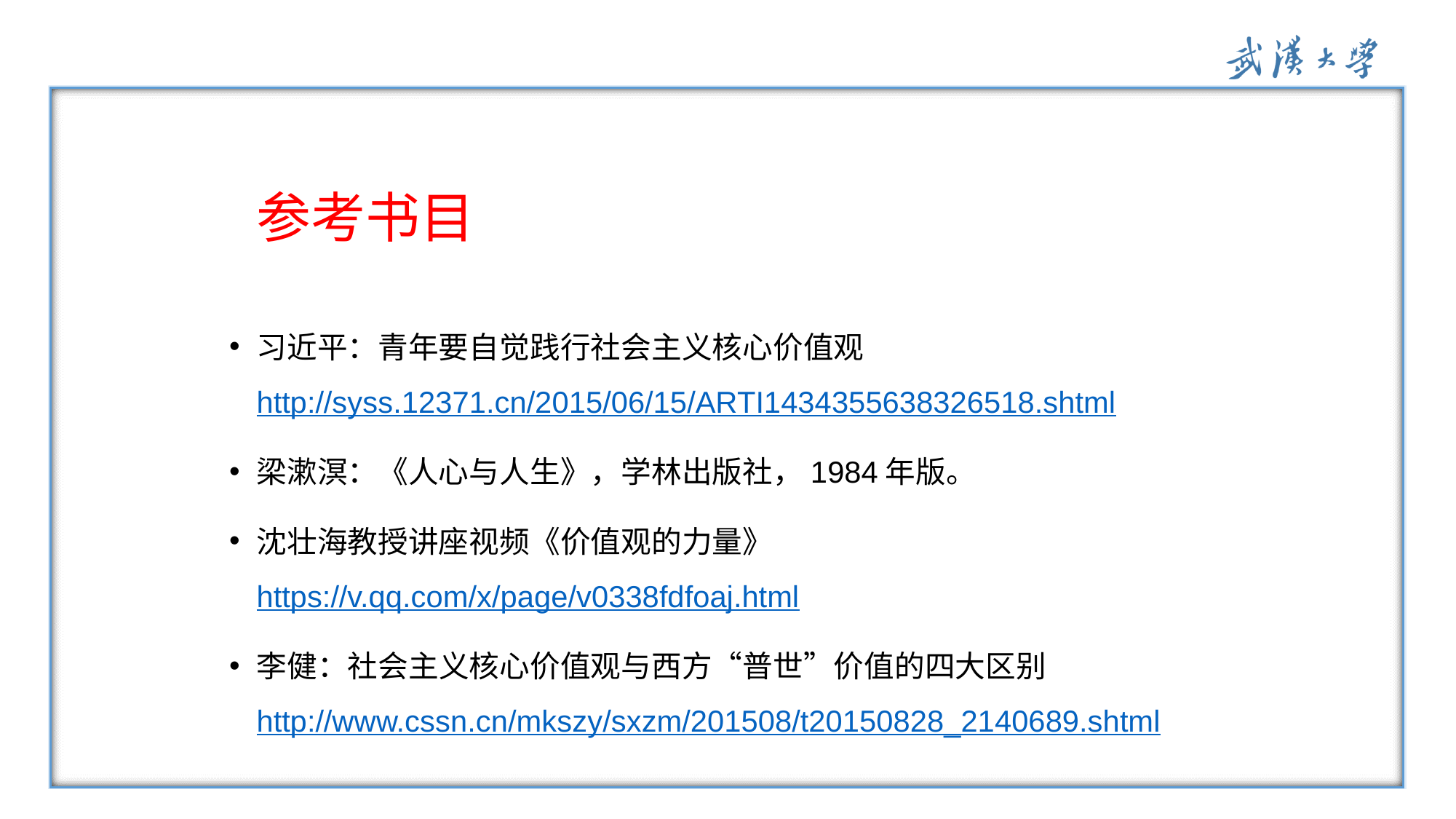

参考书目
习近平：青年要自觉践行社会主义核心价值观http://syss.12371.cn/2015/06/15/ARTI1434355638326518.shtml
梁漱溟：《人心与人生》，学林出版社，1984年版。
沈壮海教授讲座视频《价值观的力量》https://v.qq.com/x/page/v0338fdfoaj.html
李健：社会主义核心价值观与西方“普世”价值的四大区别http://www.cssn.cn/mkszy/sxzm/201508/t20150828_2140689.shtml